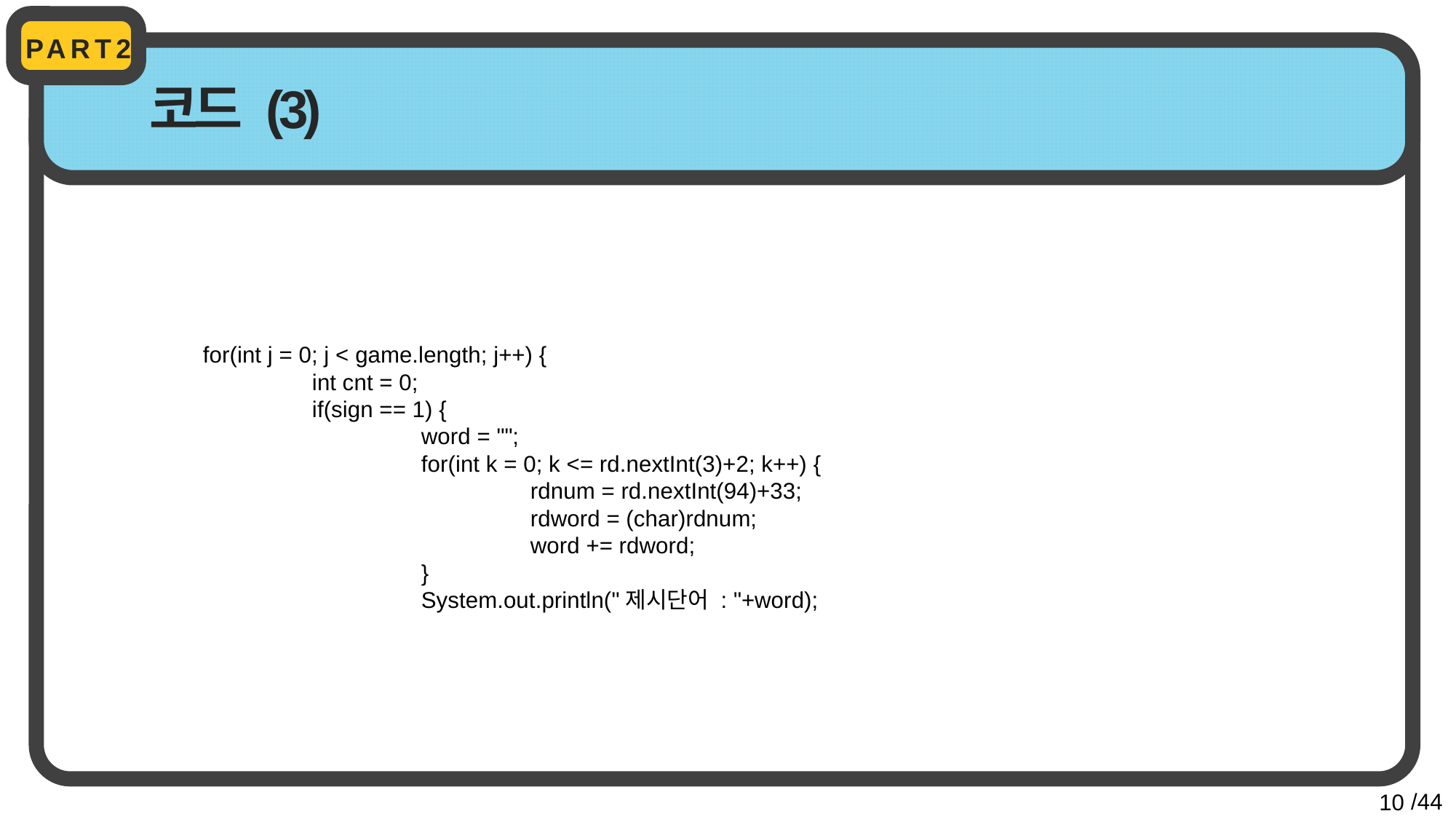

PART2

코드 (3)
	for(int j = 0; j < game.length; j++) {
		int cnt = 0;
		if(sign == 1) {
			word = "";
			for(int k = 0; k <= rd.nextInt(3)+2; k++) {
				rdnum = rd.nextInt(94)+33;
				rdword = (char)rdnum;
				word += rdword;
			}
			System.out.println("제시단어 : "+word);
10